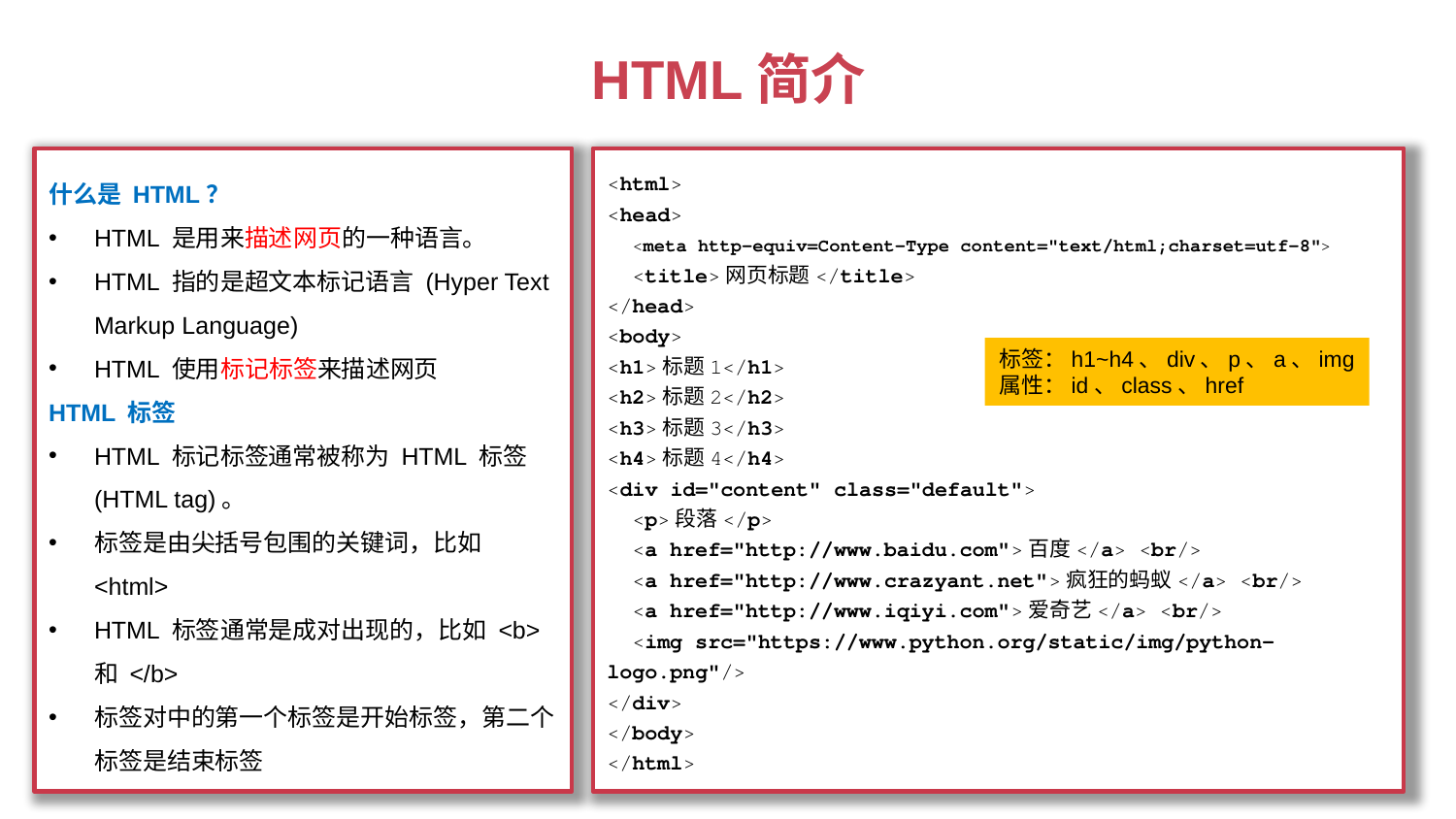

# HTML简介
<html>
<head>
  <meta http-equiv=Content-Type content="text/html;charset=utf-8">
  <title>网页标题</title>
</head>
<body>
<h1>标题1</h1>
<h2>标题2</h2>
<h3>标题3</h3>
<h4>标题4</h4>
<div id="content" class="default">
  <p>段落</p>
  <a href="http://www.baidu.com">百度</a> <br/>
  <a href="http://www.crazyant.net">疯狂的蚂蚁</a> <br/>
  <a href="http://www.iqiyi.com">爱奇艺</a> <br/>
  <img src="https://www.python.org/static/img/python-logo.png"/>
</div>
</body>
</html>
什么是 HTML？
HTML 是用来描述网页的一种语言。
HTML 指的是超文本标记语言 (Hyper Text Markup Language)
HTML 使用标记标签来描述网页
HTML 标签
HTML 标记标签通常被称为 HTML 标签 (HTML tag)。
标签是由尖括号包围的关键词，比如 <html>
HTML 标签通常是成对出现的，比如 <b> 和 </b>
标签对中的第一个标签是开始标签，第二个标签是结束标签
标签：h1~h4、div、p、a、img
属性：id、class、href